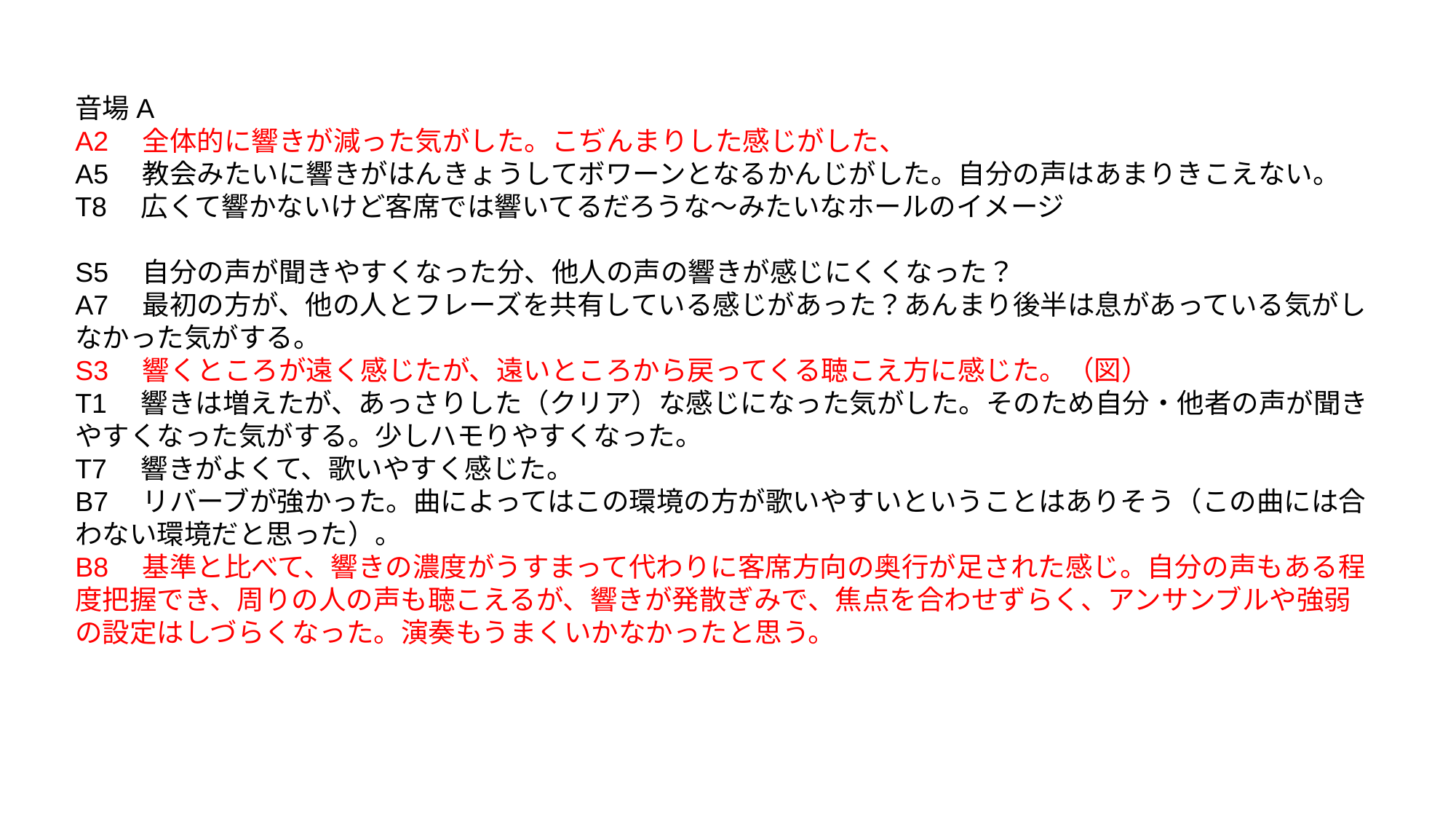

音場A
A2　全体的に響きが減った気がした。こぢんまりした感じがした、
A5　教会みたいに響きがはんきょうしてボワーンとなるかんじがした。自分の声はあまりきこえない。
T8　広くて響かないけど客席では響いてるだろうな～みたいなホールのイメージ

S5　自分の声が聞きやすくなった分、他人の声の響きが感じにくくなった？
A7　最初の方が、他の人とフレーズを共有している感じがあった？あんまり後半は息があっている気がしなかった気がする。
S3　響くところが遠く感じたが、遠いところから戻ってくる聴こえ方に感じた。（図）
T1　響きは増えたが、あっさりした（クリア）な感じになった気がした。そのため自分・他者の声が聞きやすくなった気がする。少しハモりやすくなった。
T7　響きがよくて、歌いやすく感じた。
B7　リバーブが強かった。曲によってはこの環境の方が歌いやすいということはありそう（この曲には合わない環境だと思った）。
B8　基準と比べて、響きの濃度がうすまって代わりに客席方向の奥行が足された感じ。自分の声もある程度把握でき、周りの人の声も聴こえるが、響きが発散ぎみで、焦点を合わせずらく、アンサンブルや強弱の設定はしづらくなった。演奏もうまくいかなかったと思う。